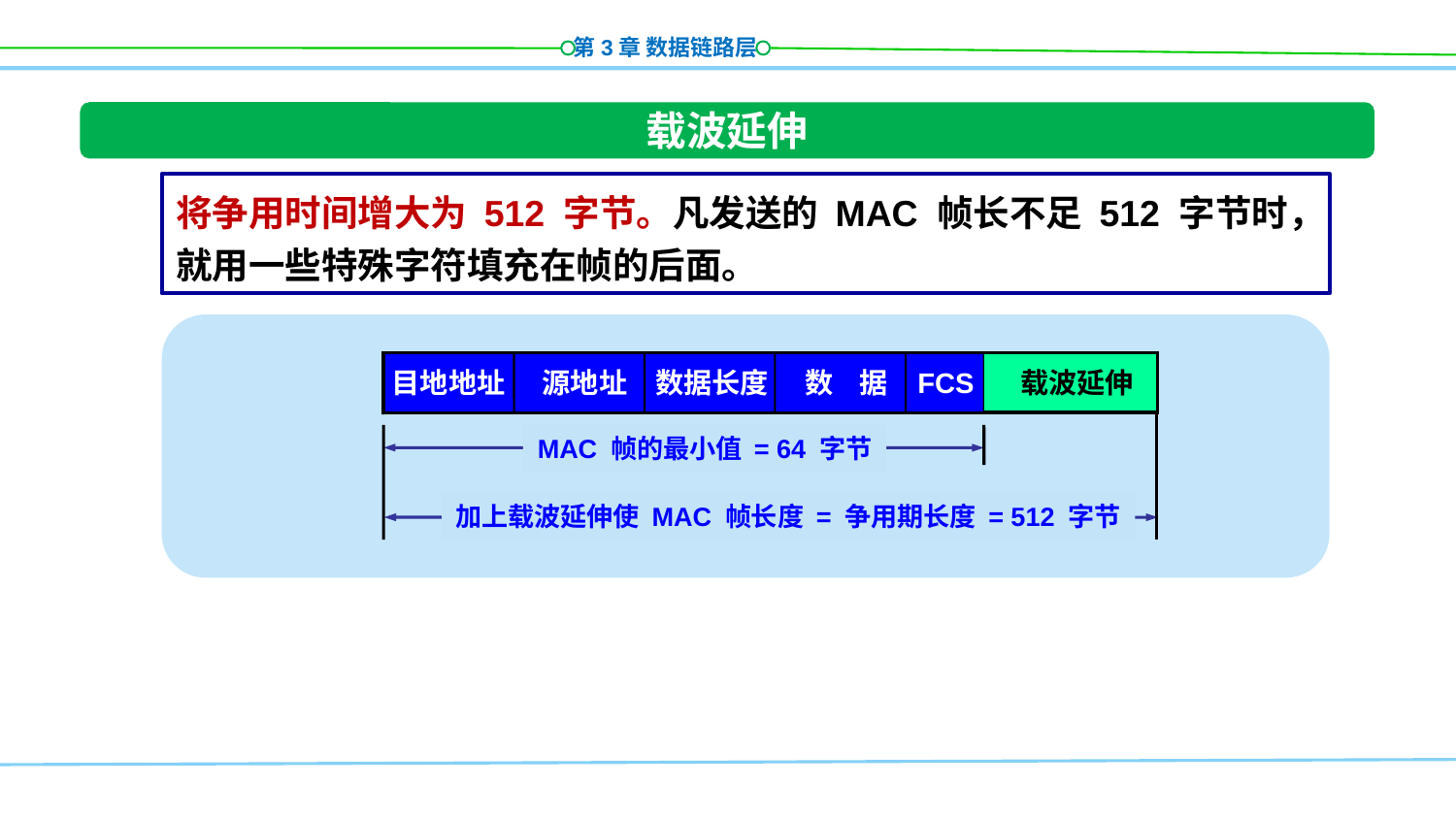

载波延伸

将争用时间增大为 512 字节。凡发送的 MAC 帧长不足 512 字节时，就用一些特殊字符填充在帧的后面。

目地地址
源地址
数据长度
数    据
FCS
载波延伸

MAC 帧的最小值 = 64 字节

加上载波延伸使 MAC 帧长度 = 争用期长度 = 512 字节